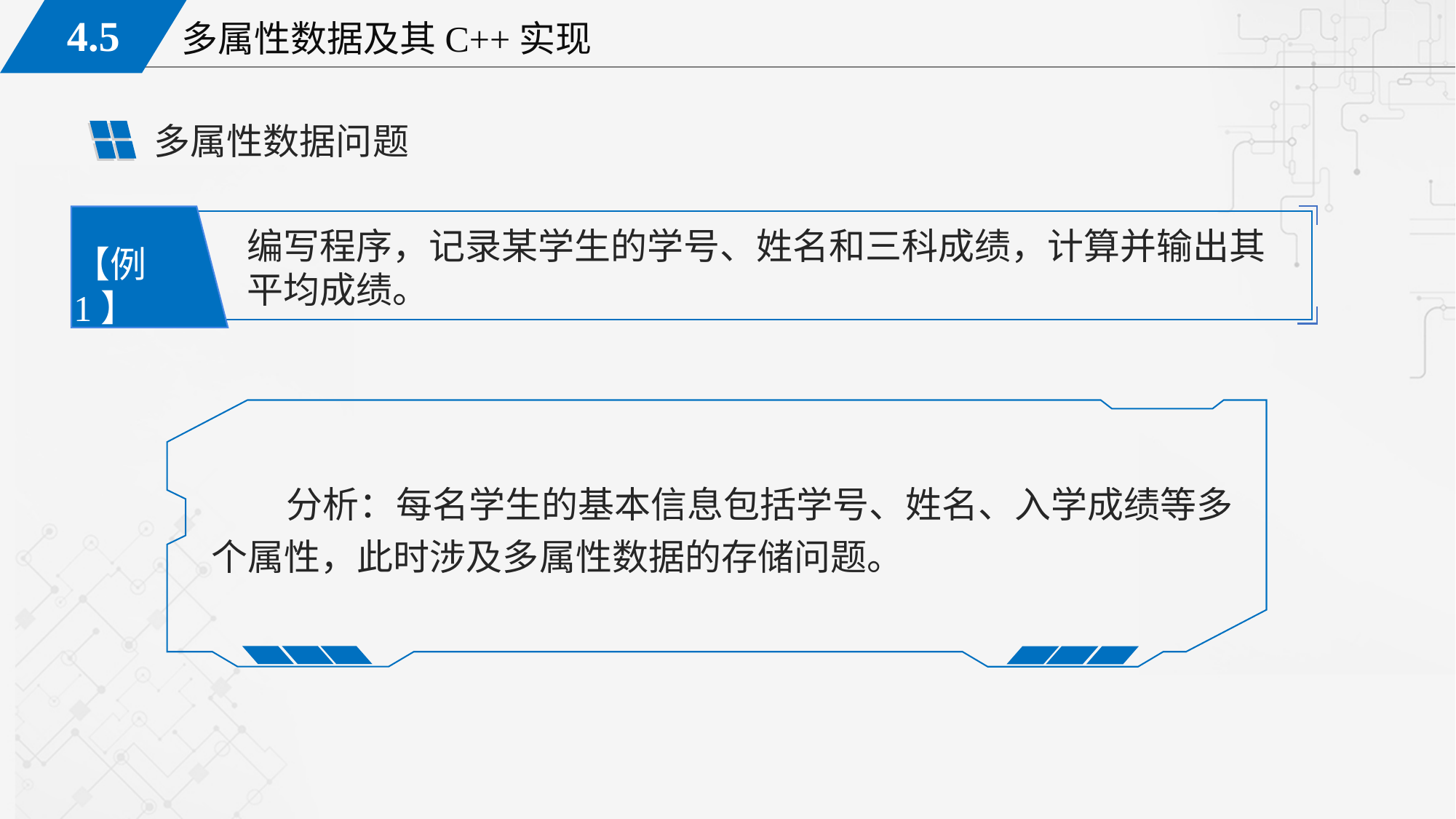

多属性数据问题

编写程序，记录某学生的学号、姓名和三科成绩，计算并输出其平均成绩。
【例1】

分析：每名学生的基本信息包括学号、姓名、入学成绩等多个属性，此时涉及多属性数据的存储问题。